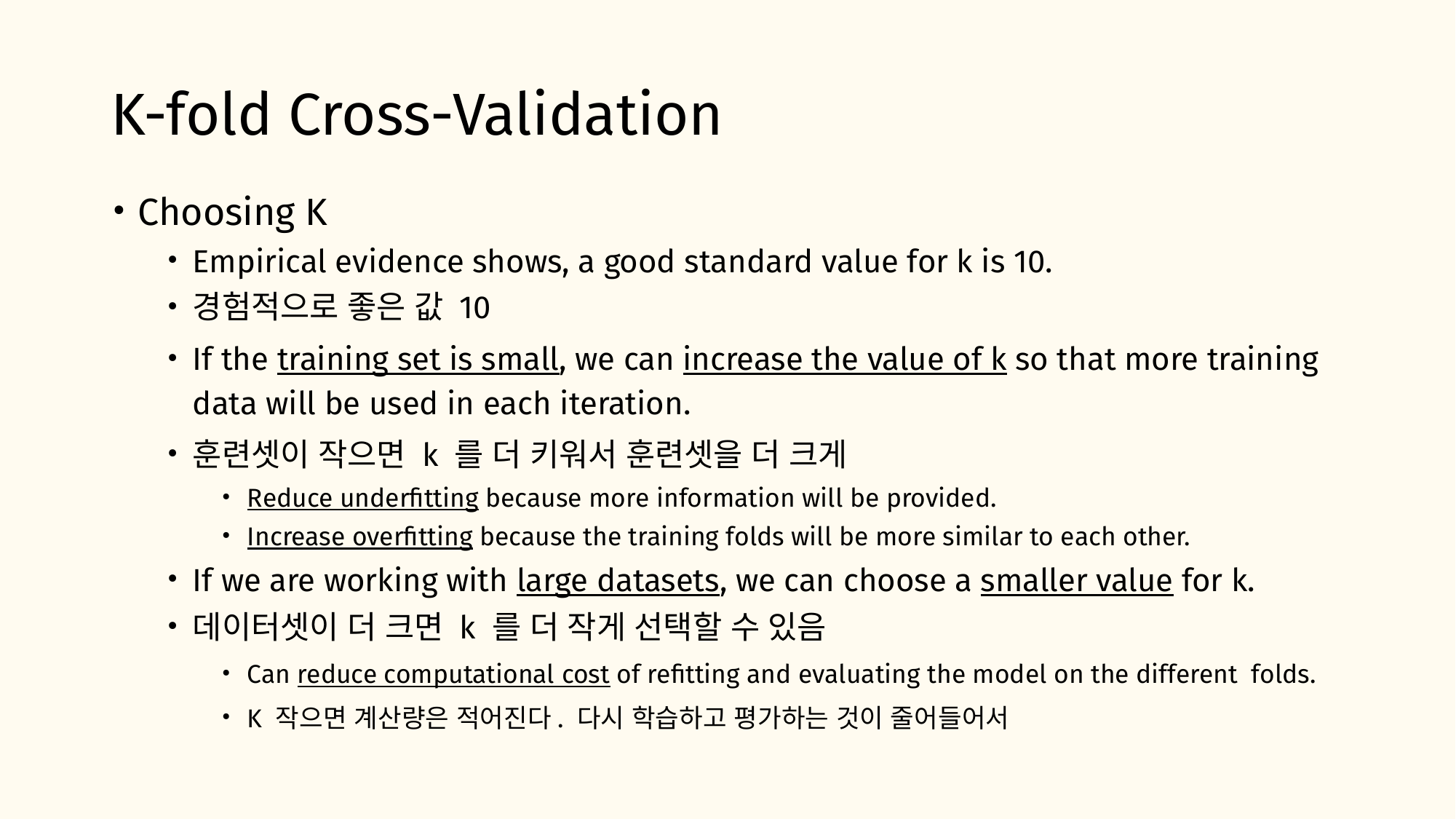

# K-fold Cross-Validation
Choosing K
Empirical evidence shows, a good standard value for k is 10.
경험적으로 좋은 값 10
If the training set is small, we can increase the value of k so that more training  data will be used in each iteration.
훈련셋이 작으면 k 를 더 키워서 훈련셋을 더 크게
Reduce underfitting because more information will be provided.
Increase overfitting because the training folds will be more similar to each other.
If we are working with large datasets, we can choose a smaller value for k.
데이터셋이 더 크면 k 를 더 작게 선택할 수 있음
Can reduce computational cost of refitting and evaluating the model on the different  folds.
K 작으면 계산량은 적어진다. 다시 학습하고 평가하는 것이 줄어들어서